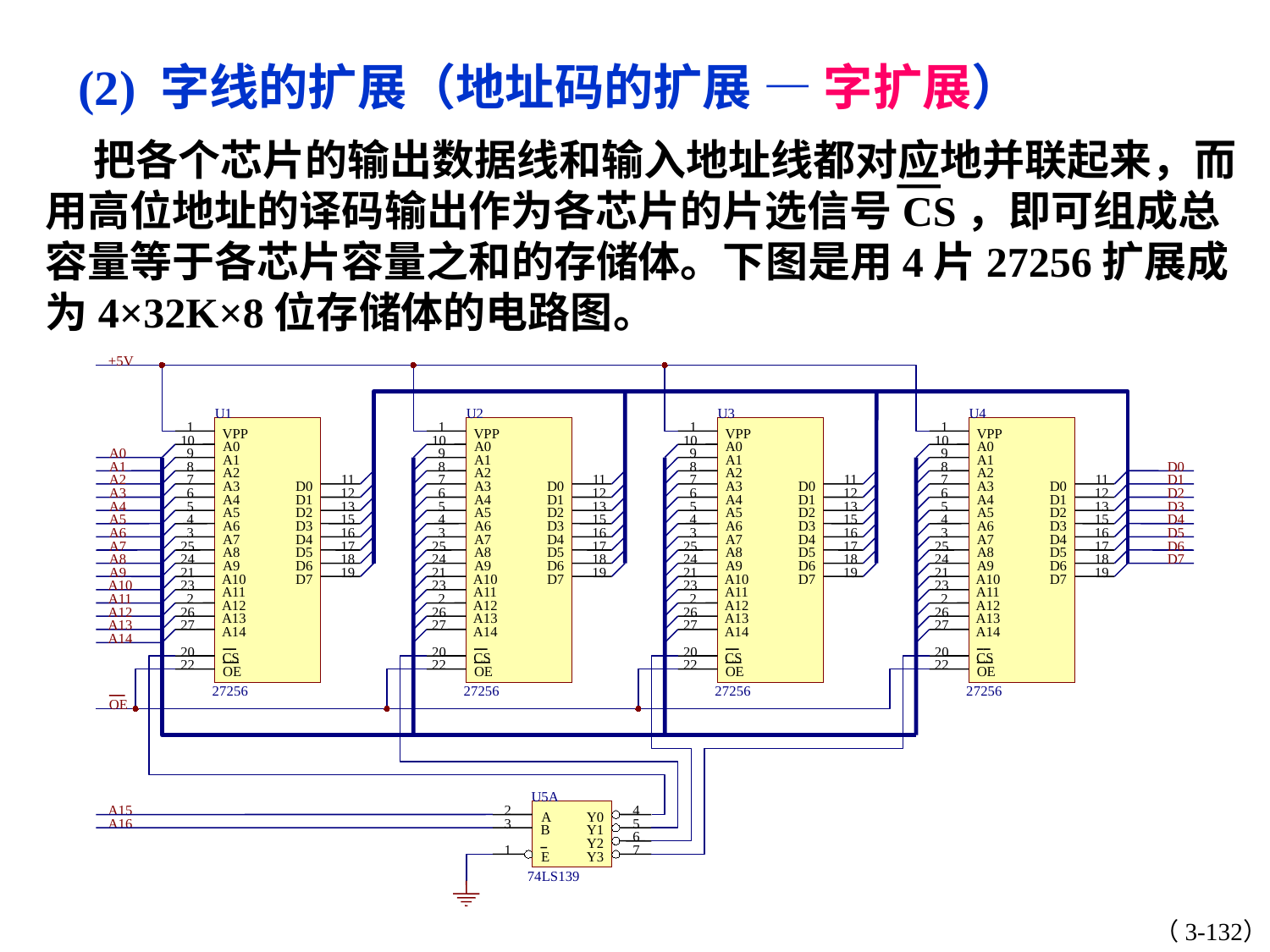

(2) 字线的扩展（地址码的扩展 — 字扩展）
    把各个芯片的输出数据线和输入地址线都对应地并联起来，而用高位地址的译码输出作为各芯片的片选信号CS，即可组成总容量等于各芯片容量之和的存储体。下图是用4片27256扩展成为4×32K×8位存储体的电路图。

+5V

U3
U4
1
1

VPP
VPP

10
A0

9
A1

8
A2

11

7
11
D0
A3
D0

12

6

12
D1
A4
D1

13

5

13
D2
A5
D2

15

4

15
D3
A6
D3

16

3

16
D4
A7
D4

17

25

17
D5
A8
D5

24

18

24

18
D6
A9
D6

21

19

21

19
A10
D7
A10
D7

23

23

A11
A11

2

2
A12
A12

26

26
A13
A13

27

27
A14
A14

20
20
CS

CS

22

22

OE

OE

27256
27256

U1
U2
1

1

VPP
VPP

10

10
10
A0
A0
A0

9

9

9
A1
A1
A1

8

8

8
A2
A2
A2

7
11

7
11

7
A3
D0
A3
D0
A3

6

12

6

12

6
A4
D1
A4
D1
A4

5

13

5

13

5
A5
D2
A5
D2
A5

4

15

4

15

4
A6
D3
A6
D3
A6

3

16

3

16

3
A7
D4
A7
D4
A7

25

17

25

17

25
A8
D5
A8
D5
A8

24

18

24

18

A9
D6
A9
D6
A9

21

19

21

19

A10
D7
A10
D7

23

23

A11
A11

2

2
A12
A12

26

26
A13
A13

27

27
A14
A14

20
20
CS

CS

22

22

OE

OE

27256
27256
A0

A1

D0

A2

D1

A3

D2

A4

D3

A5

D4

A6

D5

A7

D6

A8

D7

A9

A10

A11

A12

A13

A14

OE

U5A
A15
2
4
A
Y0

A16

3

5
B
Y1

6
Y2

1

7

E
Y3

74LS139

（3-132）